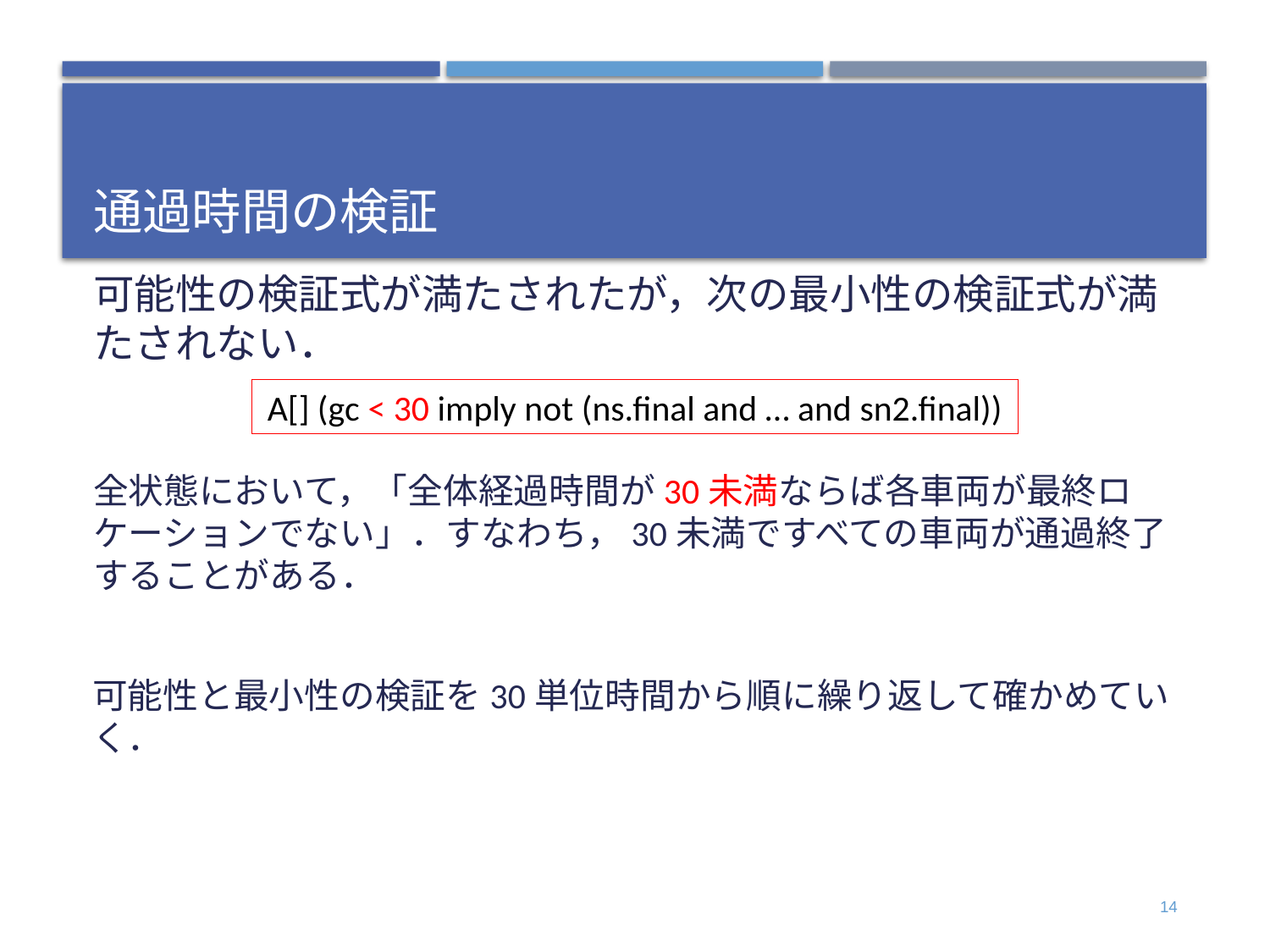

# 通過時間の検証
可能性の検証式が満たされたが，次の最小性の検証式が満たされない．
A[] (gc < 30 imply not (ns.final and … and sn2.final))
全状態において，「全体経過時間が30未満ならば各車両が最終ロケーションでない」．すなわち，30未満ですべての車両が通過終了することがある．
可能性と最小性の検証を30単位時間から順に繰り返して確かめていく．
14